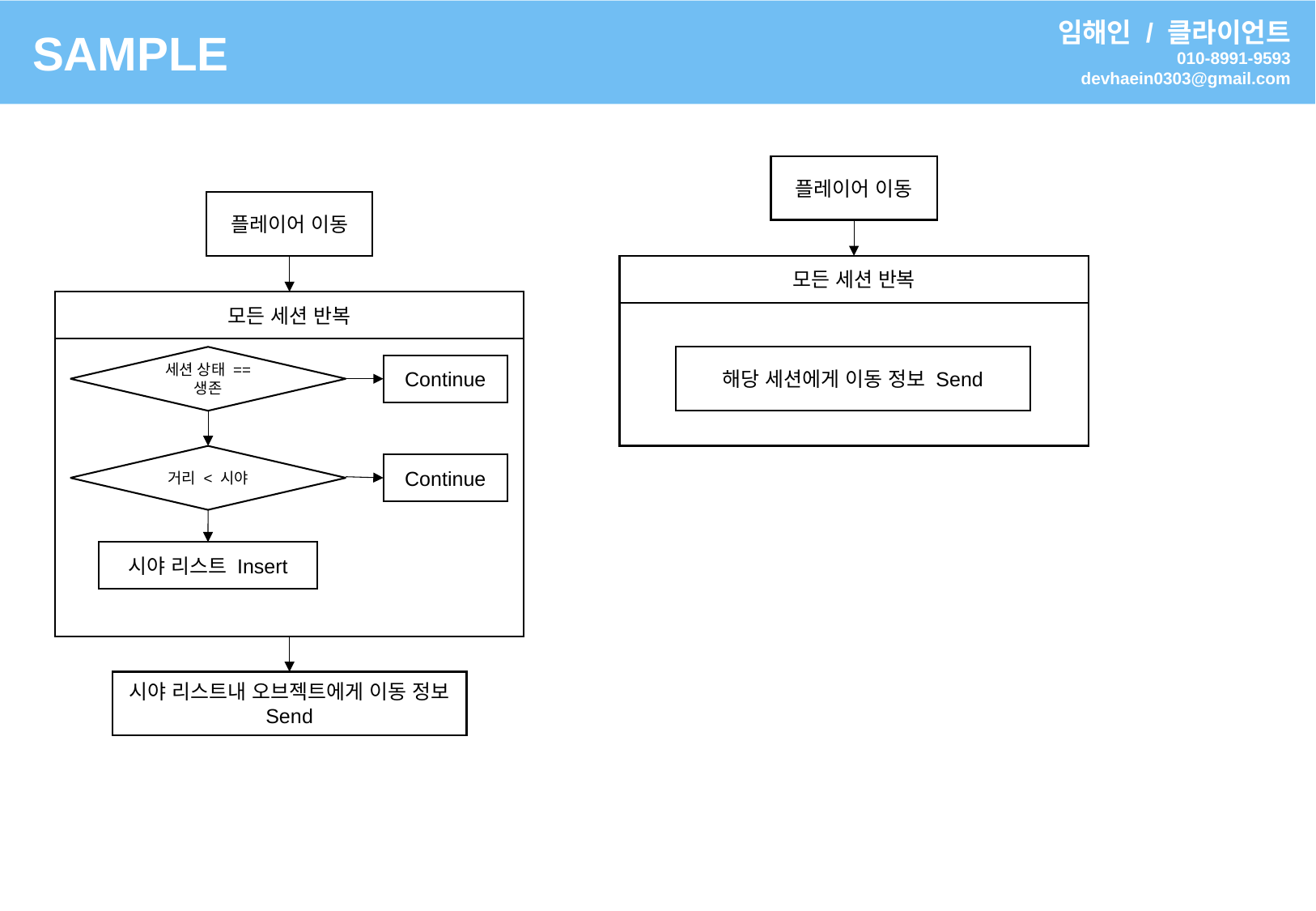

임해인 / 클라이언트
010-8991-9593
devhaein0303@gmail.com
SAMPLE
플레이어 이동
플레이어 이동
모든 세션 반복

모든 세션 반복
해당 세션에게 이동 정보 Send
세션 상태 == 생존
Continue
거리 < 시야
Continue
시야 리스트 Insert
시야 리스트내 오브젝트에게 이동 정보 Send